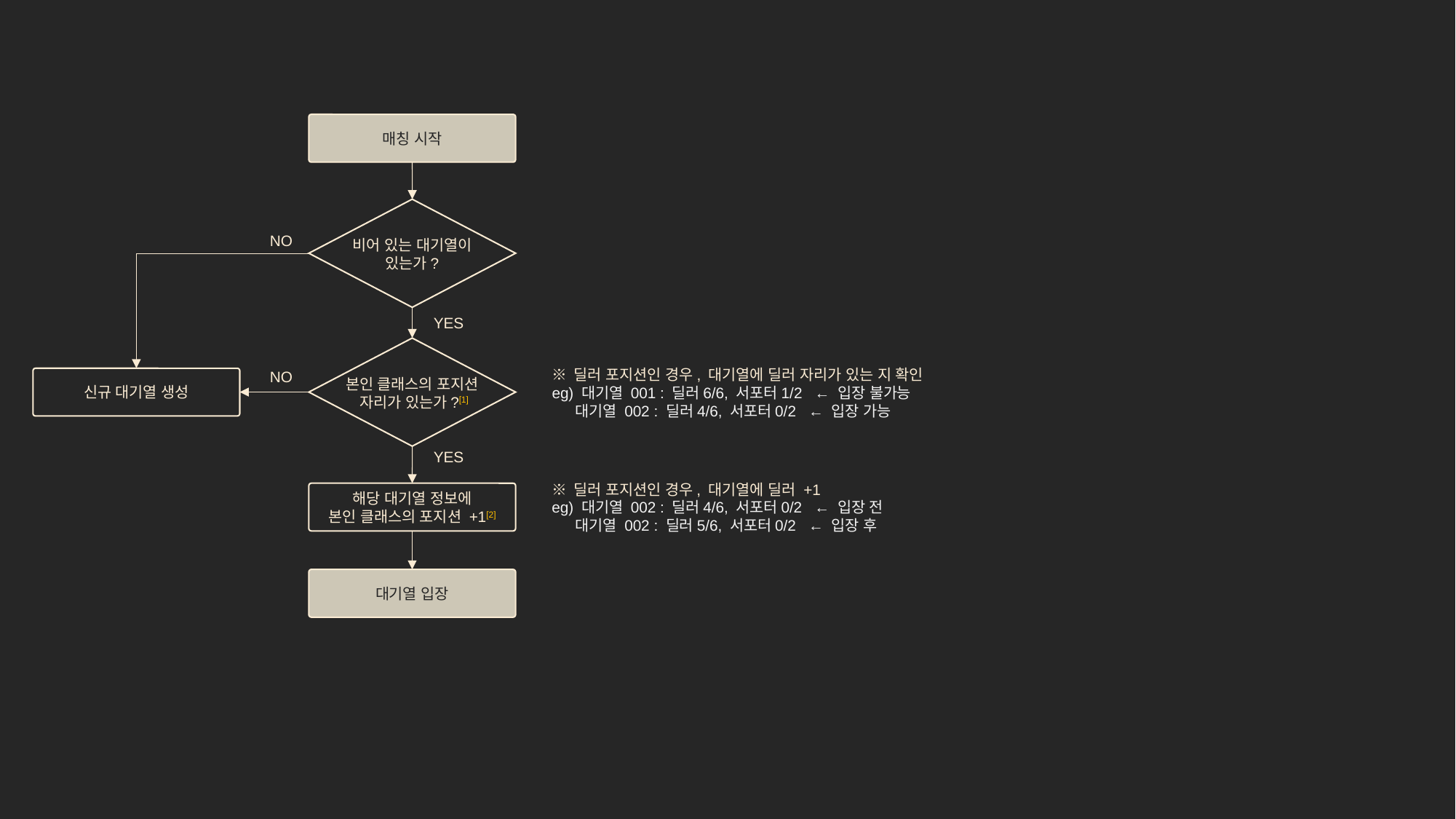

매칭 시작

NO
비어 있는 대기열이
있는가?
YES

NO
신규 대기열 생성
※ 딜러 포지션인 경우, 대기열에 딜러 자리가 있는 지 확인
eg) 대기열 001 : 딜러6/6, 서포터1/2   ← 입장 불가능
      대기열 002 : 딜러4/6, 서포터0/2   ← 입장 가능
본인 클래스의 포지션
 자리가 있는가?[1]
YES
※ 딜러 포지션인 경우, 대기열에 딜러 +1
eg) 대기열 002 : 딜러4/6, 서포터0/2   ← 입장 전
      대기열 002 : 딜러5/6, 서포터0/2   ← 입장 후
해당 대기열 정보에
본인 클래스의 포지션 +1[2]
대기열 입장